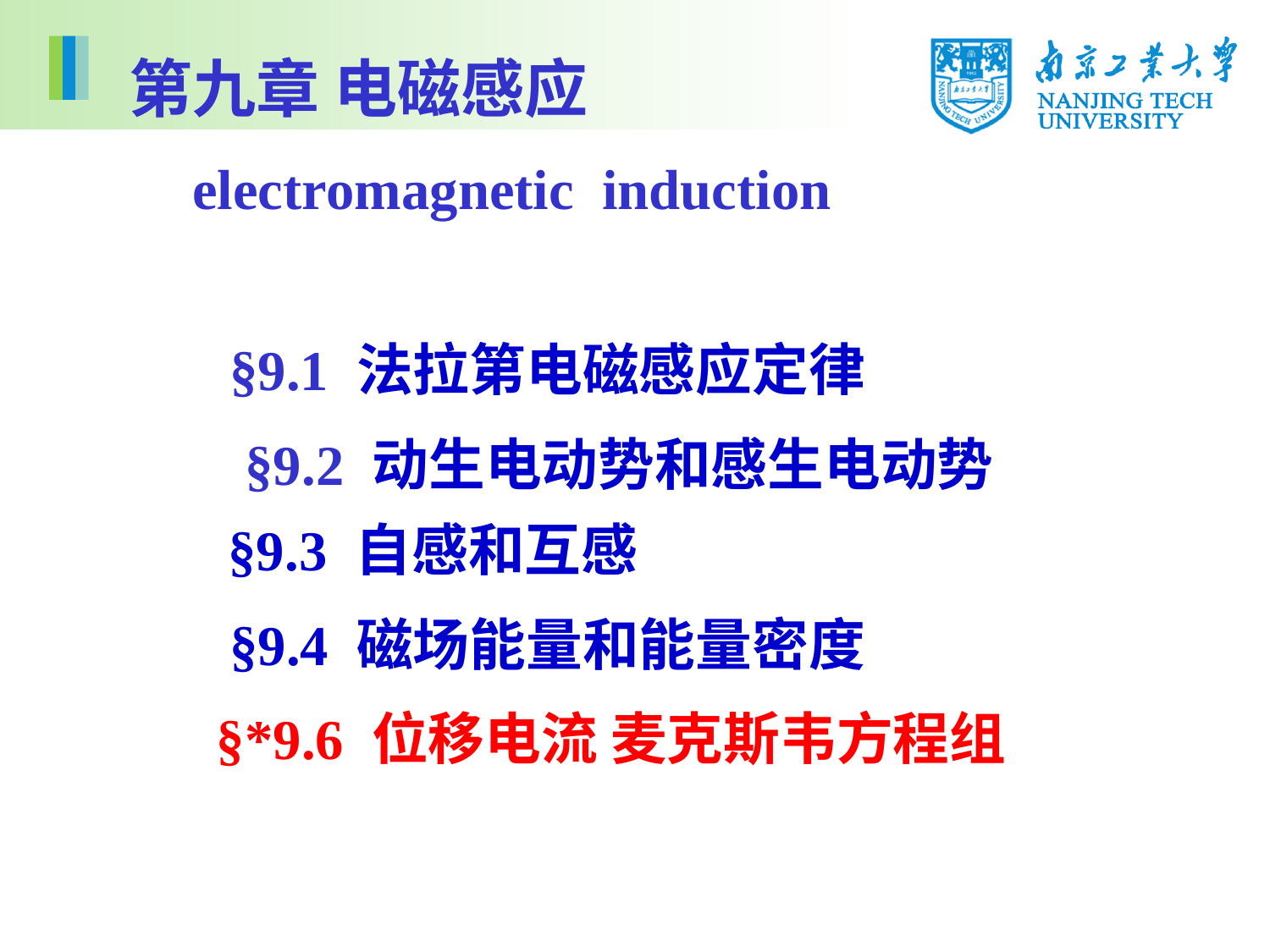

第九章 电磁感应
    electromagnetic  induction
§9.1 法拉第电磁感应定律
§9.2 动生电动势和感生电动势
§9.3 自感和互感
§9.4 磁场能量和能量密度
§*9.6 位移电流 麦克斯韦方程组